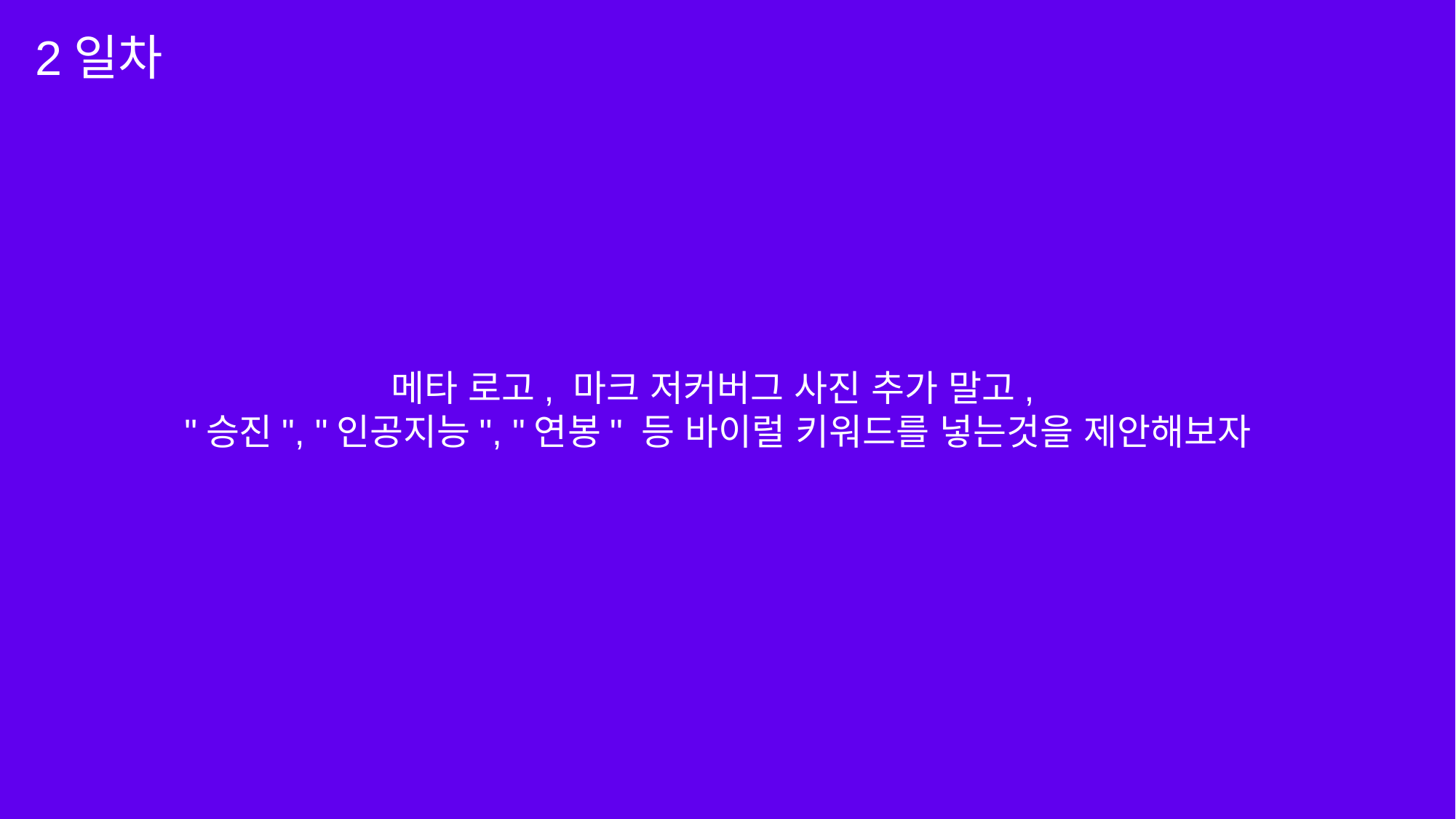

2일차
메타 로고, 마크 저커버그 사진 추가 말고,
"승진", "인공지능", "연봉" 등 바이럴 키워드를 넣는것을 제안해보자